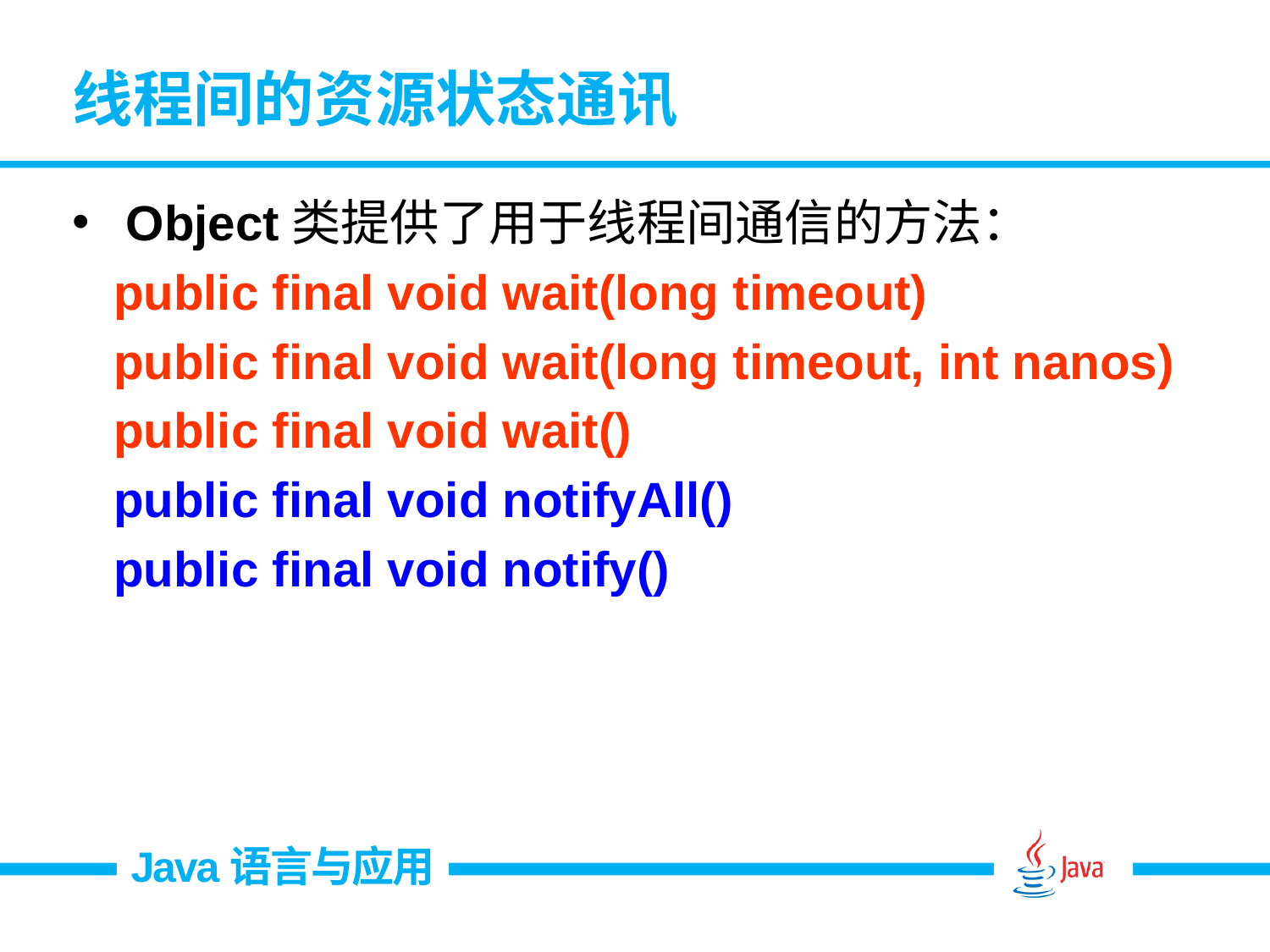

# 线程间的资源状态通讯
Object类提供了用于线程间通信的方法：
   public final void wait(long timeout)
   public final void wait(long timeout, int nanos)
   public final void wait()
   public final void notifyAll()
   public final void notify()